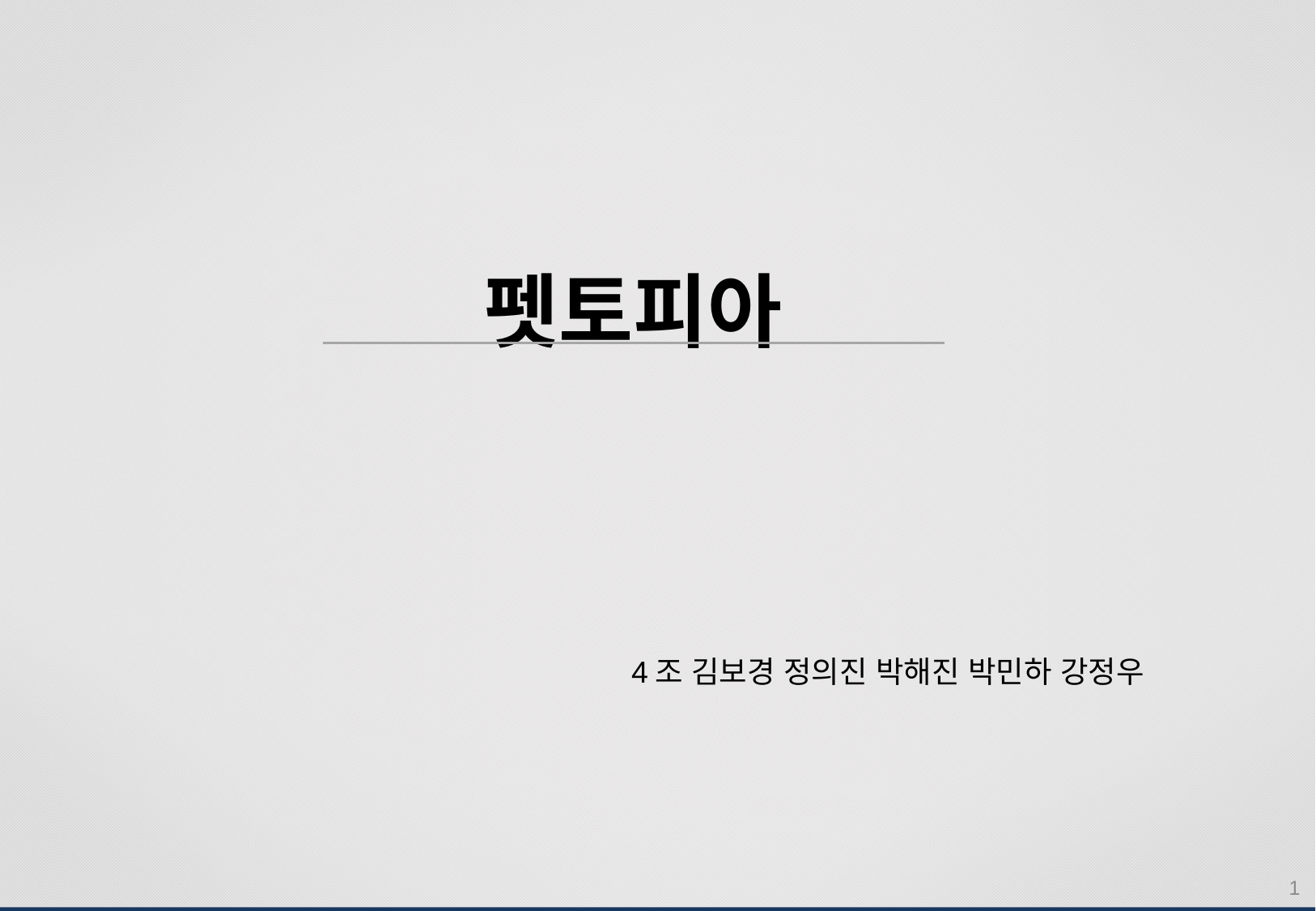

펫토피아
4조 김보경 정의진 박해진 박민하 강정우
1